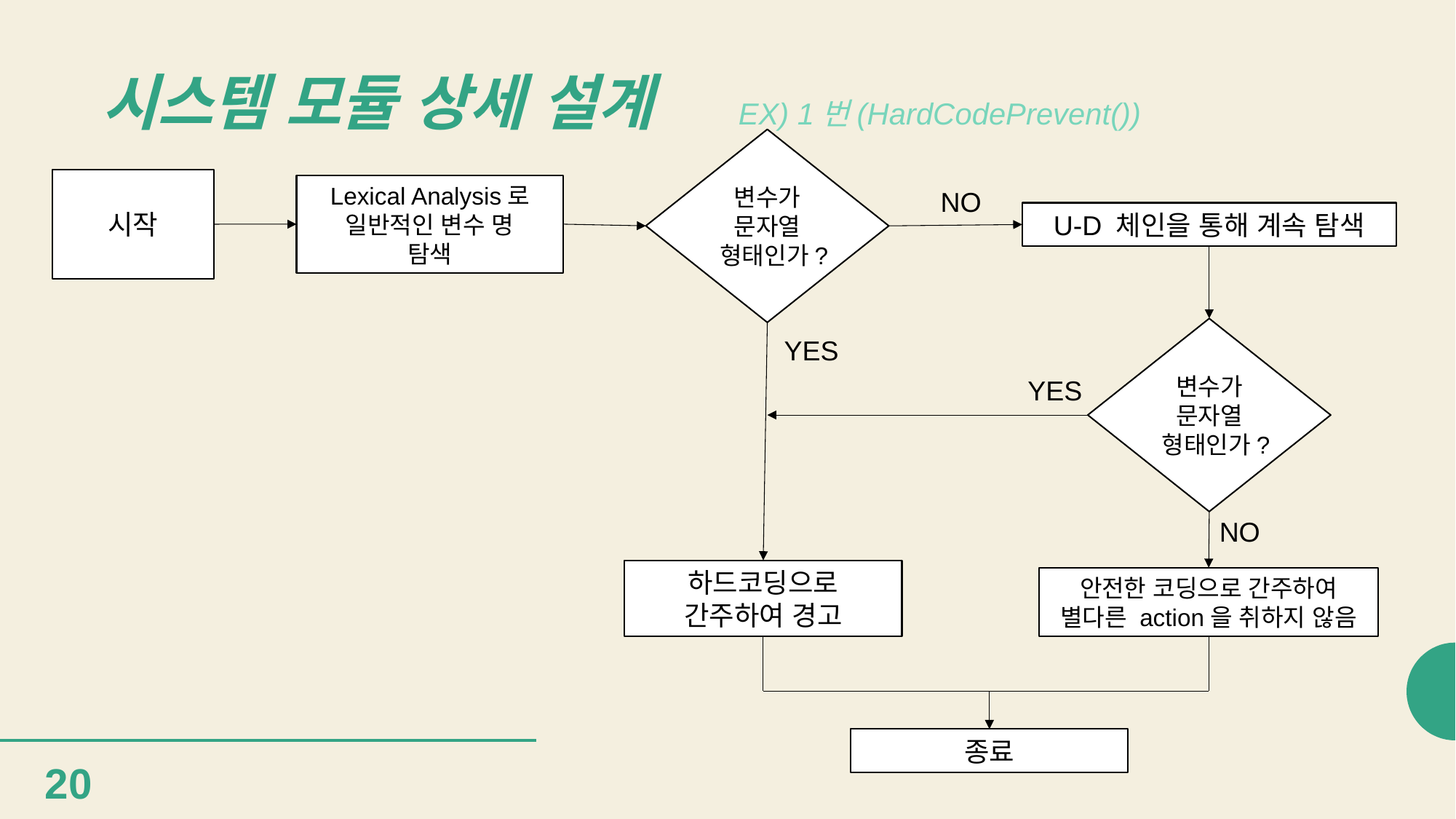

# 시스템 모듈 상세 설계
EX) 1번(HardCodePrevent())
변수가 문자열 형태인가?

시작

Lexical Analysis로
일반적인 변수 명
탐색
NO
U-D 체인을 통해 계속 탐색
변수가 문자열 형태인가?
YES
YES
NO
하드코딩으로 간주하여 경고
안전한 코딩으로 간주하여
별다른 action을 취하지 않음
종료
20